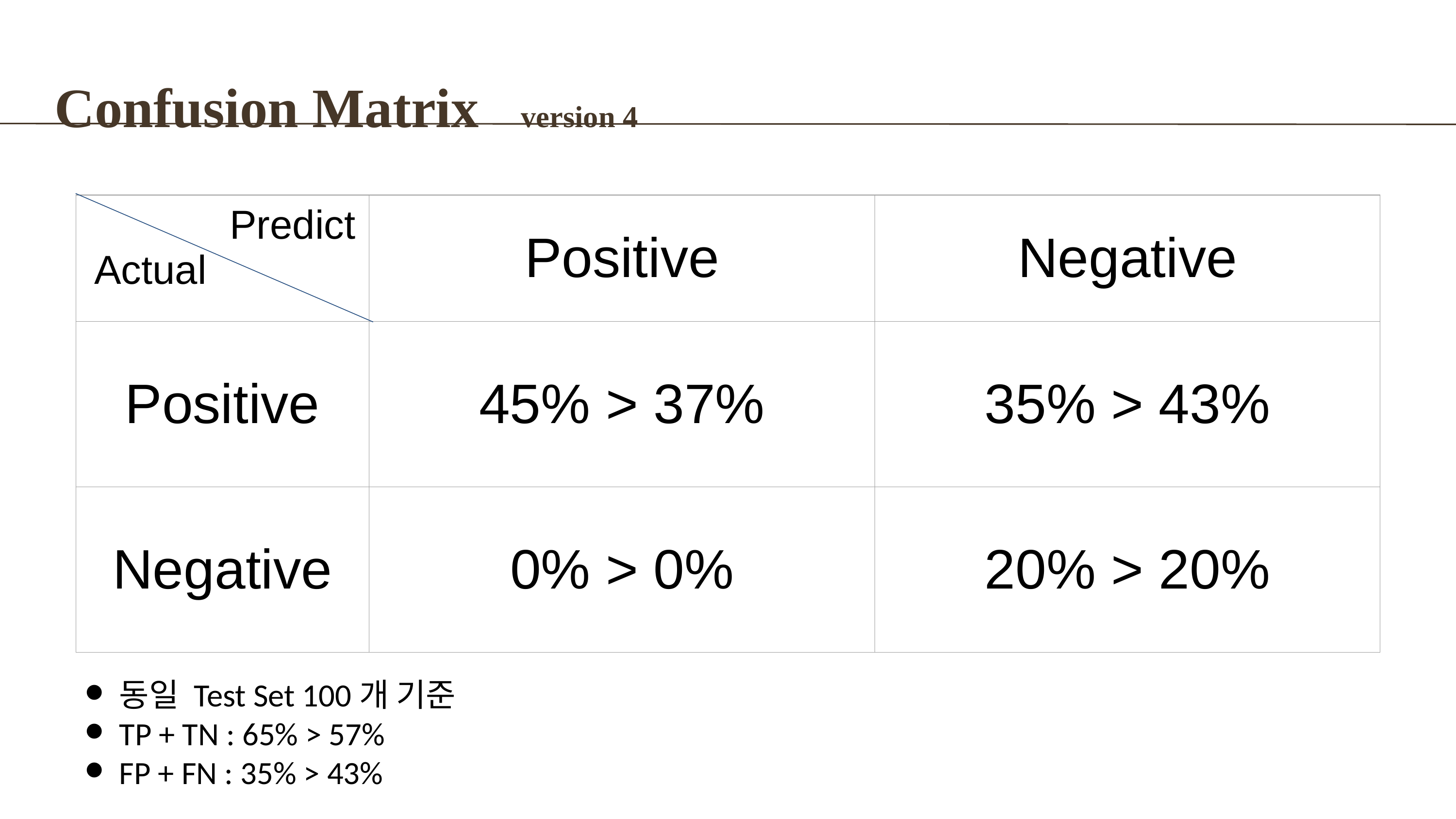

Confusion Matrix   version 4
| Predict Actual | Positive | Negative |
| --- | --- | --- |
| Positive | 45% > 37% | 35% > 43% |
| Negative | 0% > 0% | 20% > 20% |
동일 Test Set 100개 기준
TP + TN : 65% > 57%
FP + FN : 35% > 43%